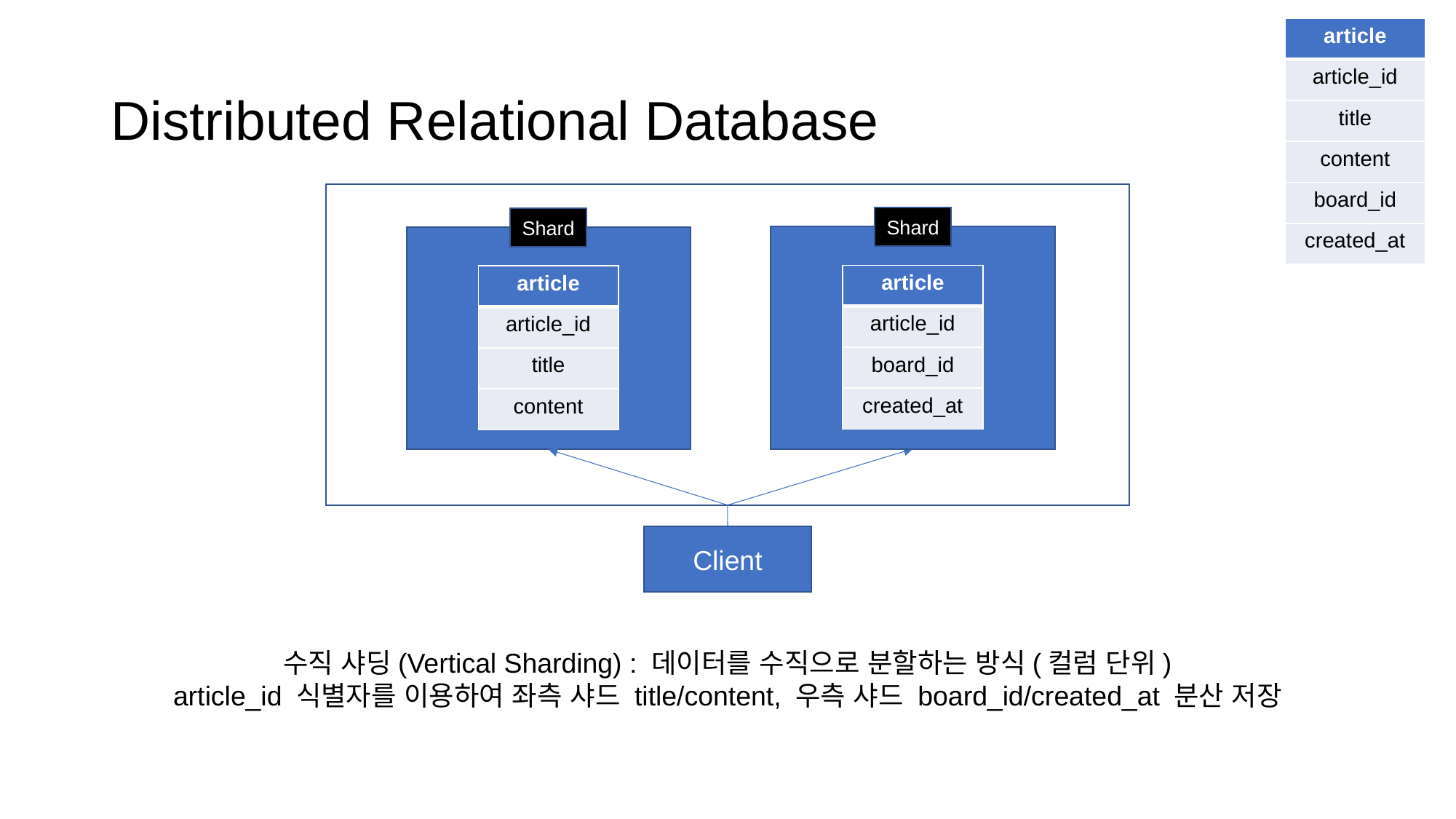

| article |
| --- |
| article\_id |
| title |
| content |
| board\_id |
| created\_at |
# Distributed Relational Database

Shard
Shard

| article |
| --- |
| article\_id |
| board\_id |
| created\_at |
| article |
| --- |
| article\_id |
| title |
| content |
Client
수직 샤딩(Vertical Sharding) : 데이터를 수직으로 분할하는 방식(컬럼 단위)
article_id 식별자를 이용하여 좌측 샤드 title/content, 우측 샤드 board_id/created_at 분산 저장